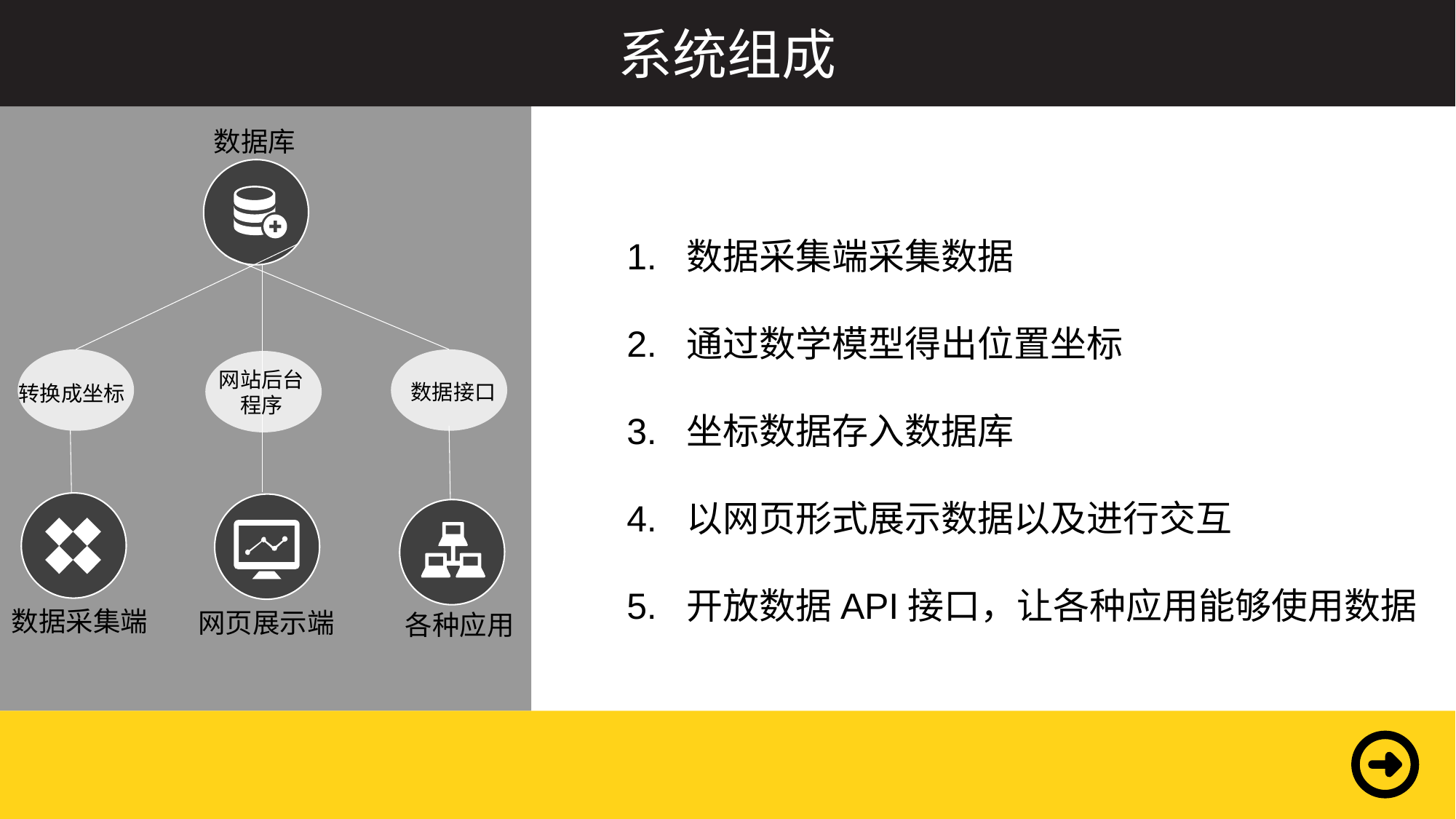

系统组成

数据库

网站后台
程序
数据接口
转换成坐标

数据采集端
网页展示端
各种应用
1.  数据采集端采集数据
2.  通过数学模型得出位置坐标
3.  坐标数据存入数据库
4.  以网页形式展示数据以及进行交互
5.  开放数据API接口，让各种应用能够使用数据